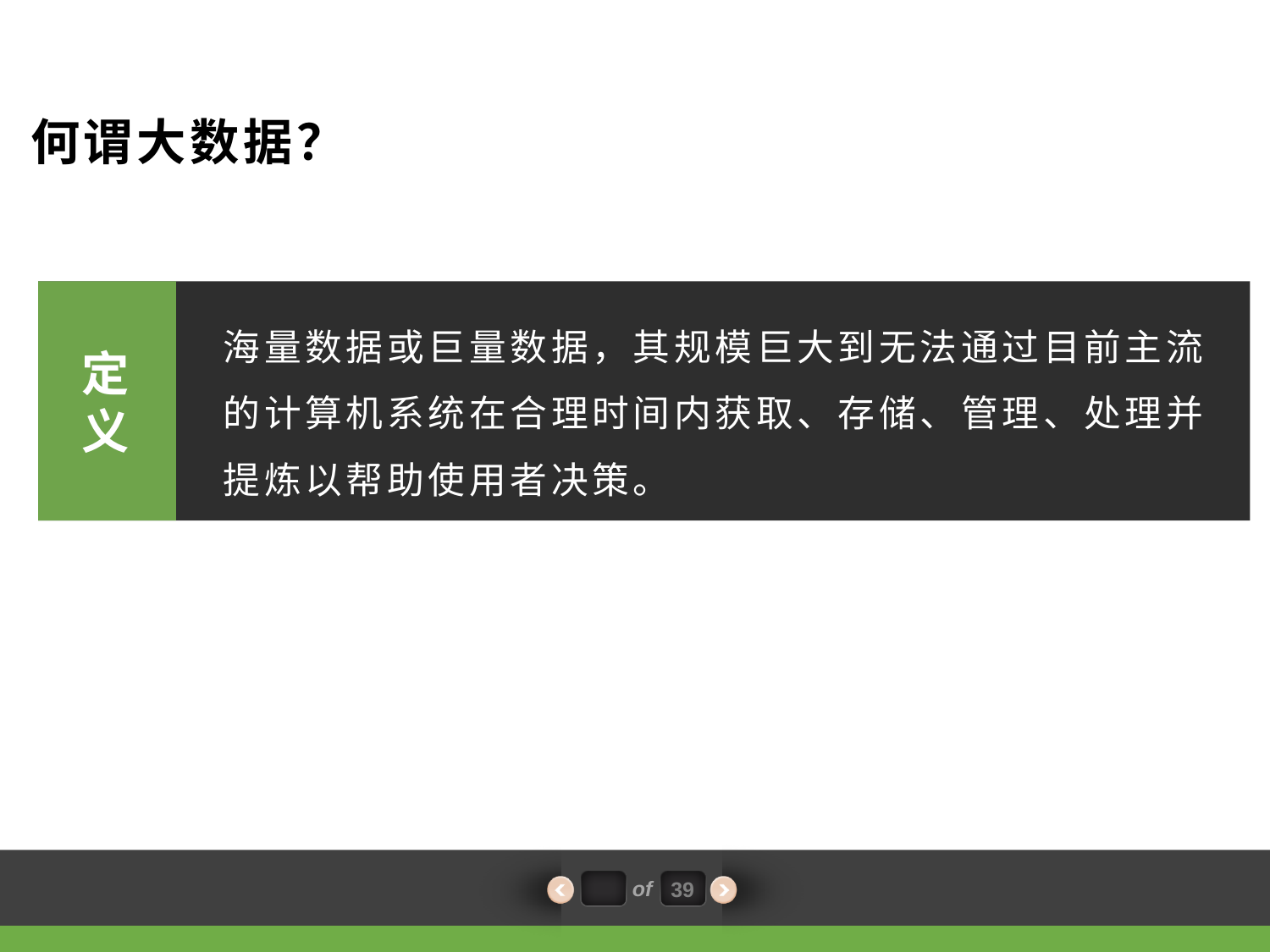

何谓大数据？

海量数据或巨量数据，其规模巨大到无法通过目前主流的计算机系统在合理时间内获取、存储、管理、处理并提炼以帮助使用者决策。
定
义